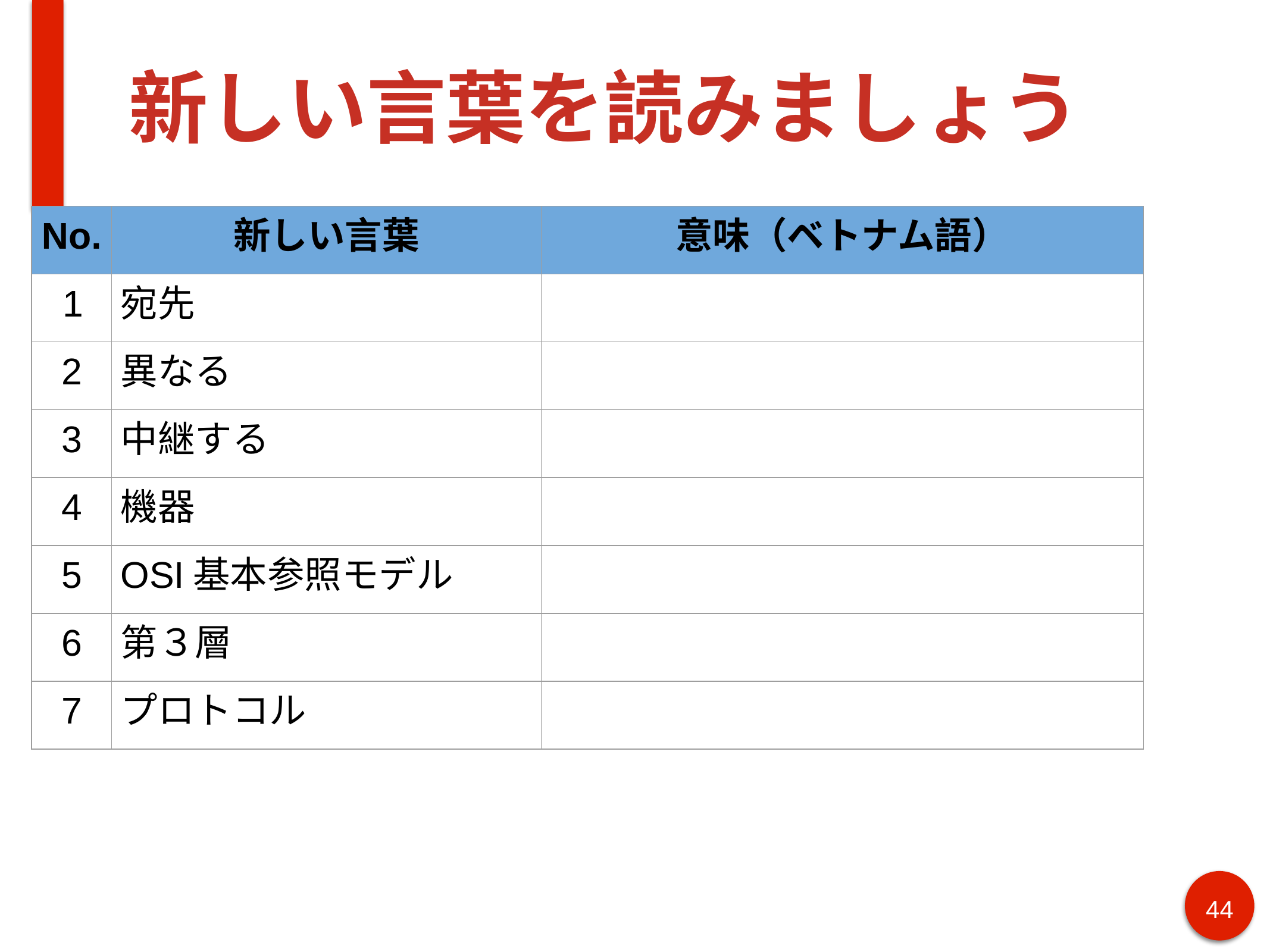

# 新しい言葉を読みましょう
| No. | 新しい言葉 | 意味（ベトナム語） |
| --- | --- | --- |
| 1 | 宛先 |  |
| 2 | 異なる |  |
| 3 | 中継する |  |
| 4 | 機器 |  |
| 5 | OSI基本参照モデル |  |
| 6 | 第３層 |  |
| 7 | プロトコル |  |
44